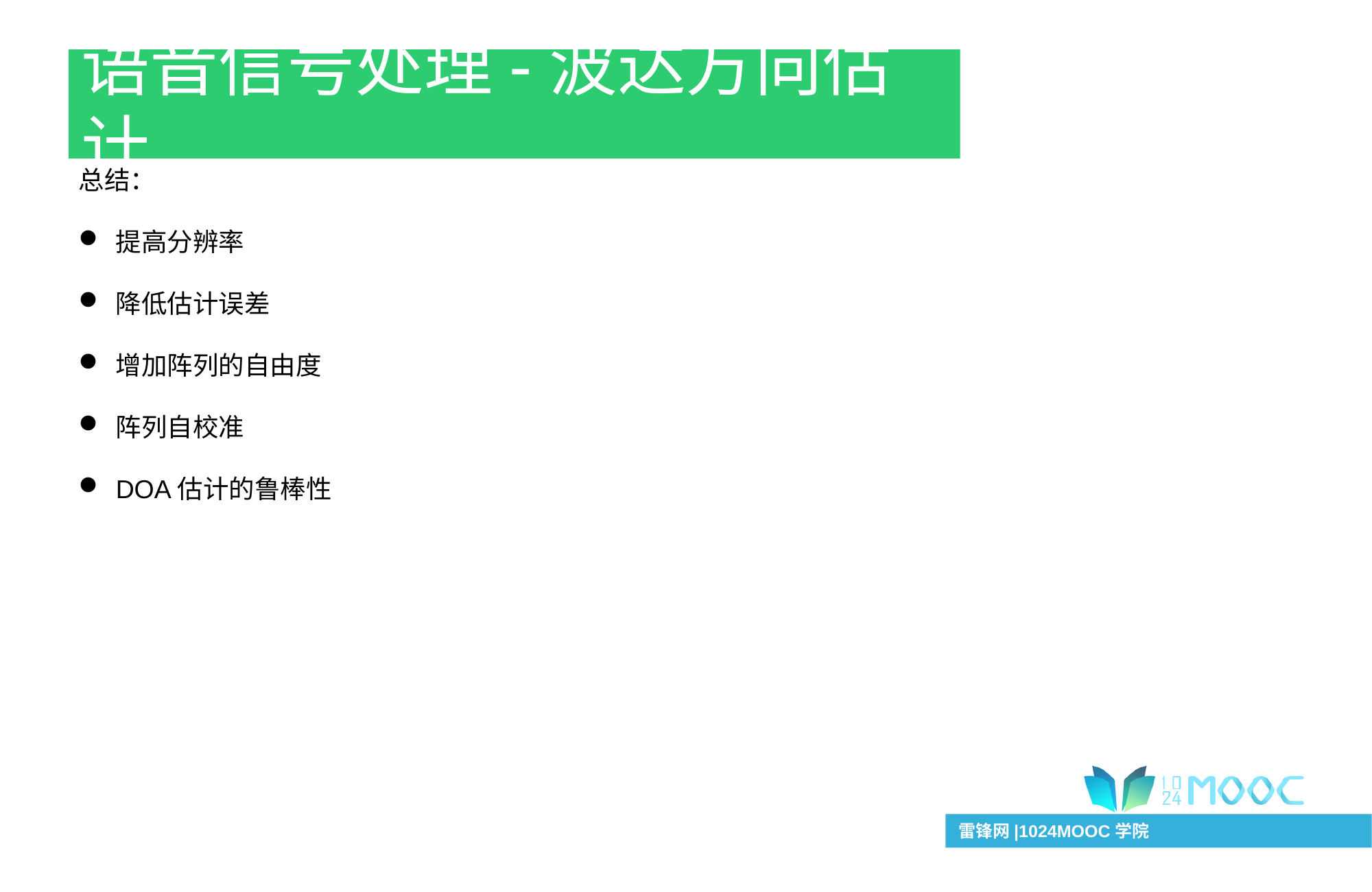

# 语音信号处理-波达方向估计
总结：

提高分辨率

降低估计误差

增加阵列的自由度

阵列自校准

DOA估计的鲁棒性